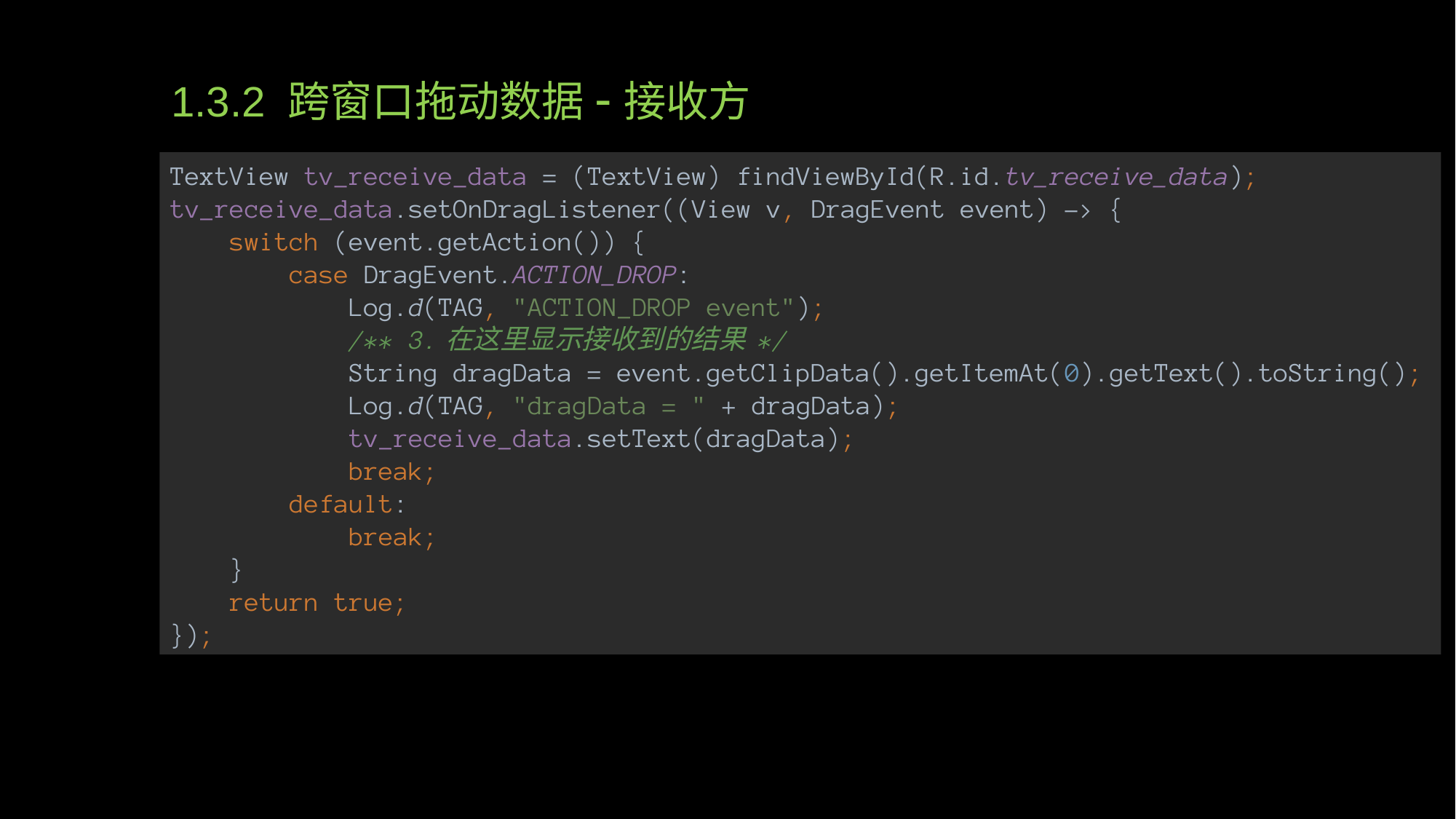

# 1.3.2 跨窗口拖动数据-接收方
TextView tv_receive_data = (TextView) findViewById(R.id.tv_receive_data);
tv_receive_data.setOnDragListener((View v, DragEvent event) -> {
    switch (event.getAction()) {
        case DragEvent.ACTION_DROP:
            Log.d(TAG, "ACTION_DROP event");
            /** 3.在这里显示接收到的结果 */
            String dragData = event.getClipData().getItemAt(0).getText().toString();
            Log.d(TAG, "dragData = " + dragData);
            tv_receive_data.setText(dragData);
            break;
        default:
            break;
    }
    return true;
});